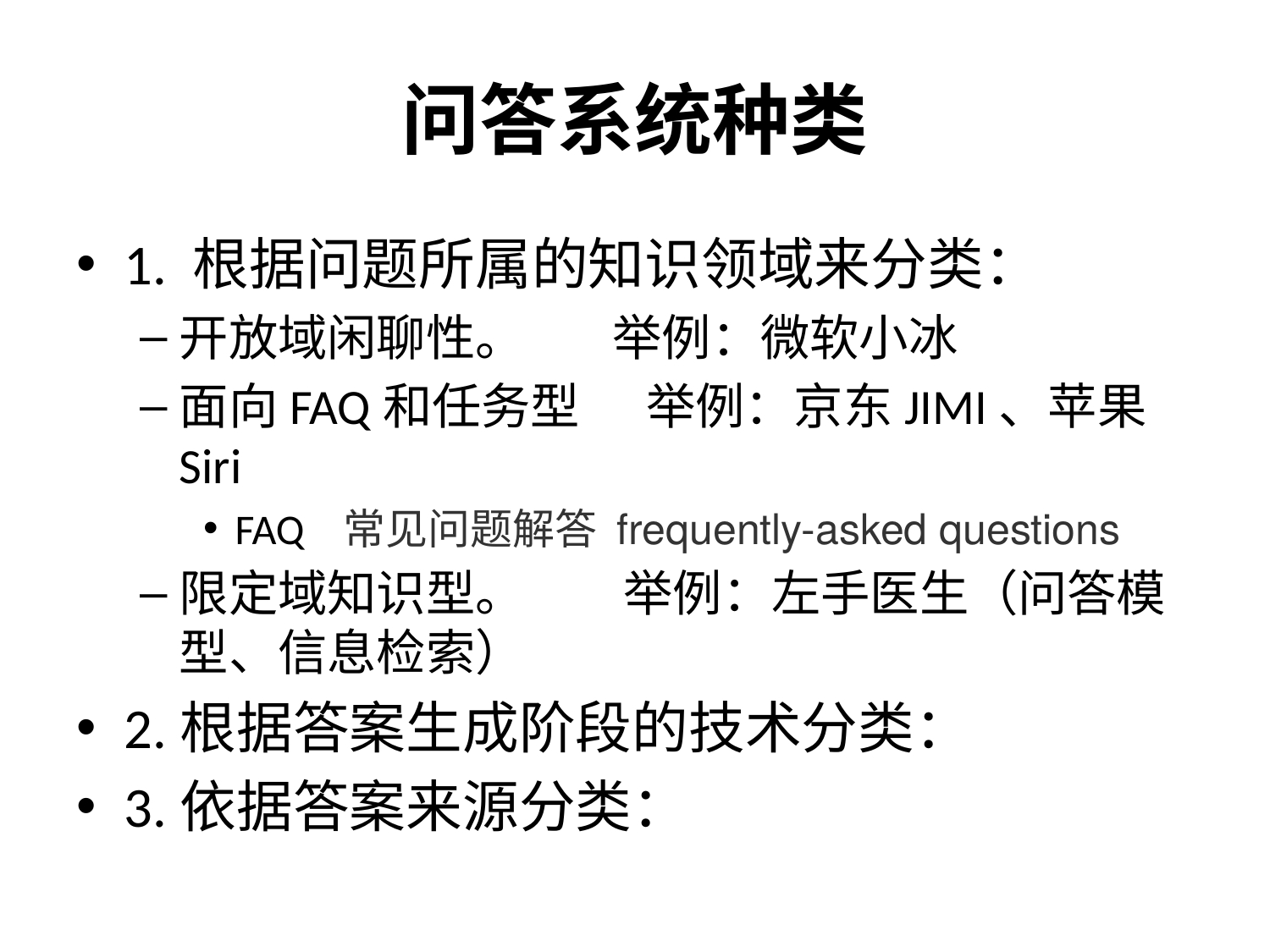

# 问答系统种类
1. 根据问题所属的知识领域来分类：
开放域闲聊性。        举例：微软小冰
面向FAQ和任务型      举例：京东JIMI、苹果Siri
FAQ   常见问题解答 frequently-asked questions
限定域知识型。         举例：左手医生（问答模型、信息检索）
2.根据答案生成阶段的技术分类：
3.依据答案来源分类：